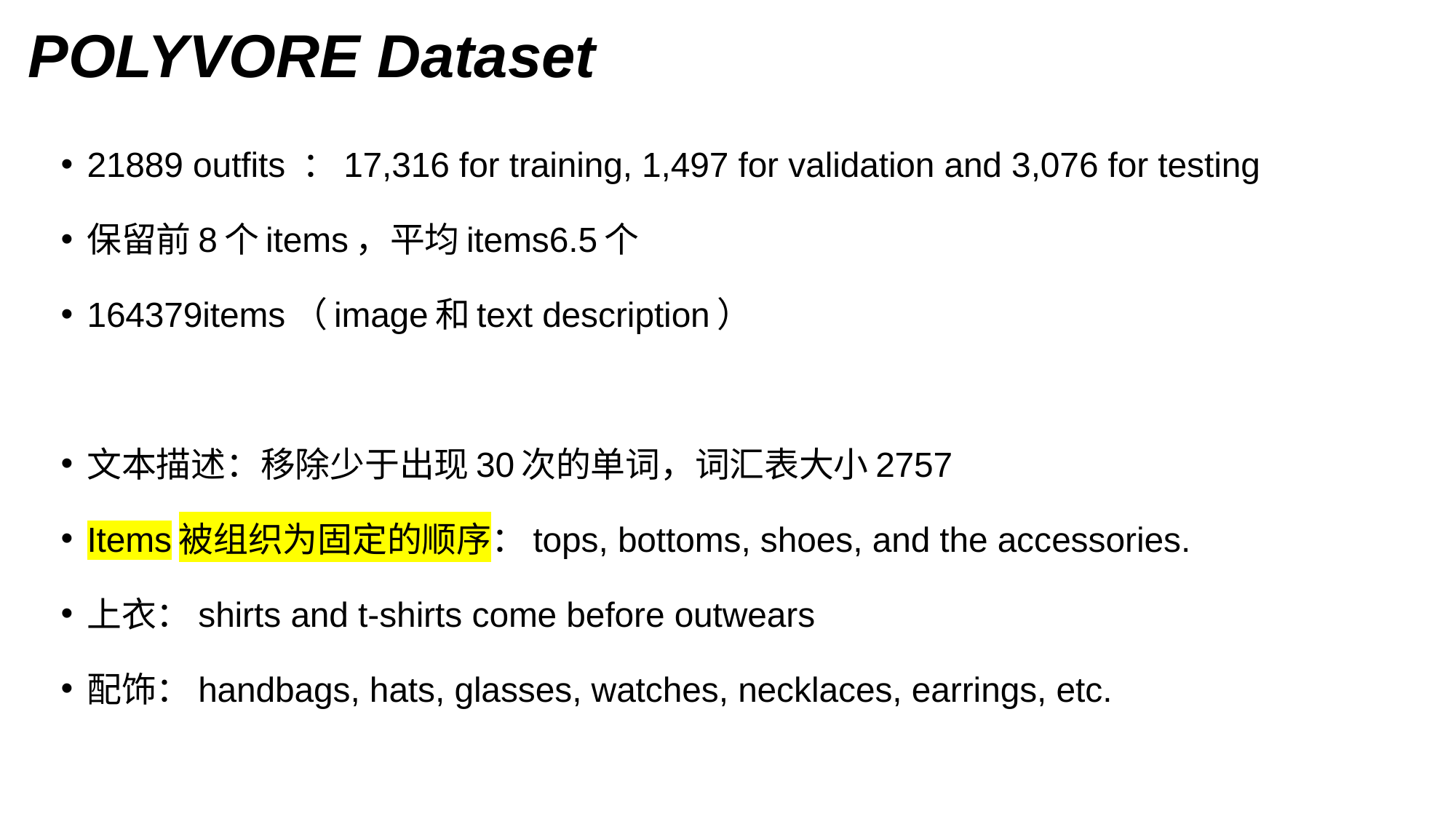

# POLYVORE Dataset
21889 outfits ：17,316 for training, 1,497 for validation and 3,076 for testing
保留前8个items，平均items6.5个
164379items（image和text description）

文本描述：移除少于出现30次的单词，词汇表大小2757
Items被组织为固定的顺序：tops, bottoms, shoes, and the accessories.
上衣：shirts and t-shirts come before outwears
配饰：handbags, hats, glasses, watches, necklaces, earrings, etc.